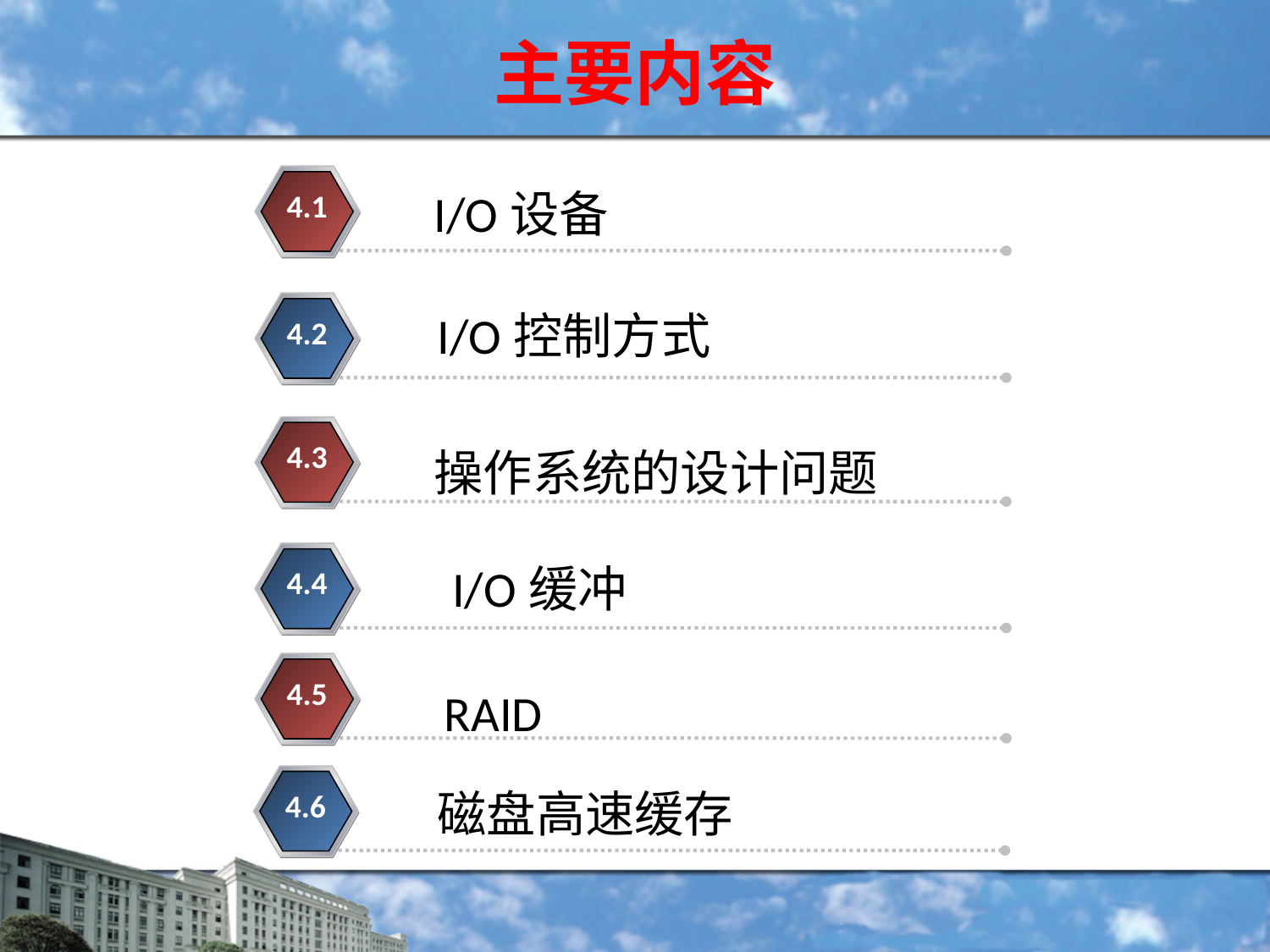

# 主要内容

I/O设备
4.1

4.2

I/O控制方式

4.3

操作系统的设计问题

4.4

I/O缓冲

4.5

RAID

4.6

磁盘高速缓存